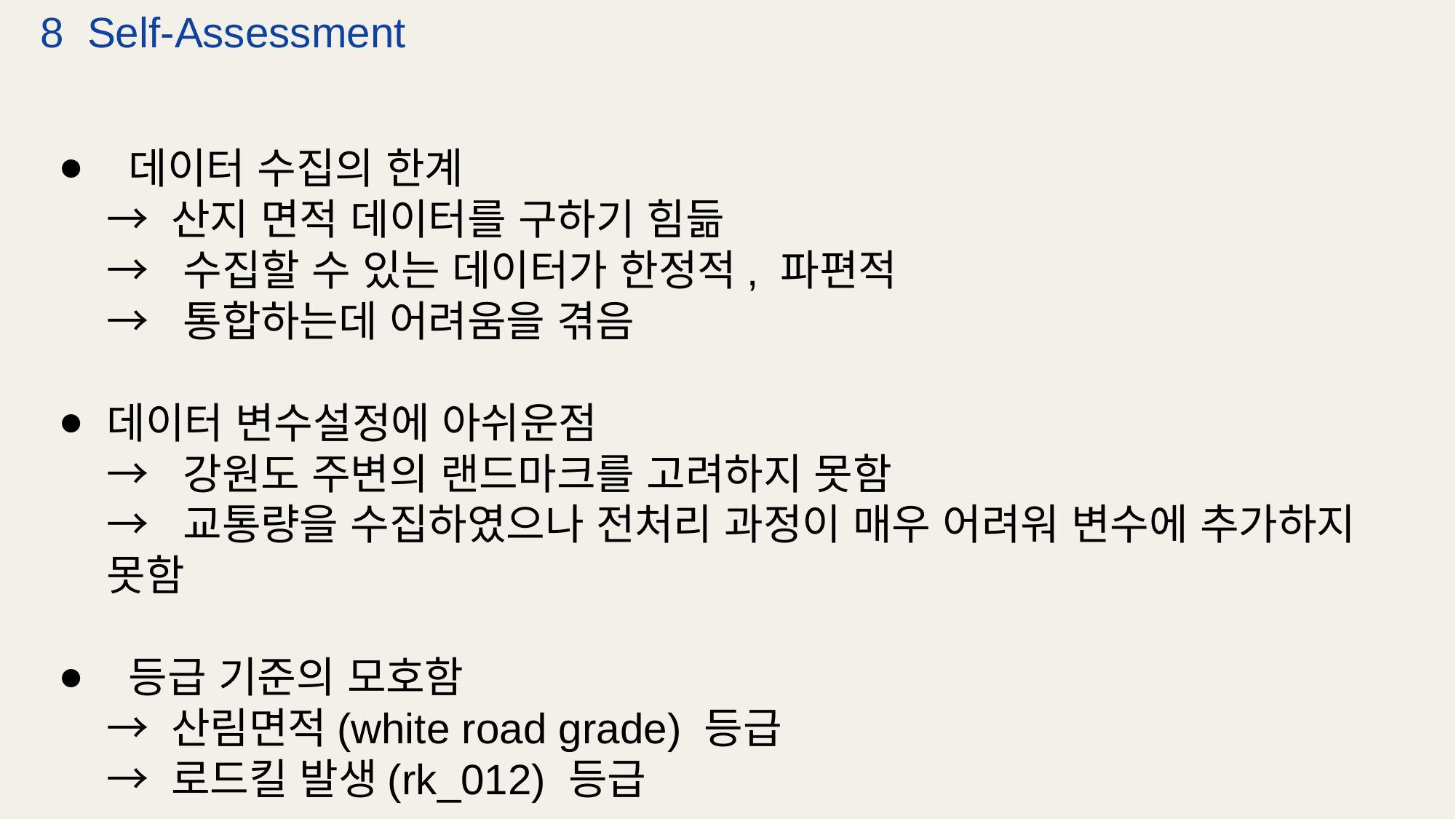

8  Self-Assessment

 데이터 수집의 한계
→ 산지 면적 데이터를 구하기 힘듦
→  수집할 수 있는 데이터가 한정적, 파편적
→  통합하는데 어려움을 겪음

데이터 변수설정에 아쉬운점
→  강원도 주변의 랜드마크를 고려하지 못함
→  교통량을 수집하였으나 전처리 과정이 매우 어려워 변수에 추가하지 못함

 등급 기준의 모호함
→ 산림면적(white road grade) 등급
→ 로드킬 발생(rk_012) 등급